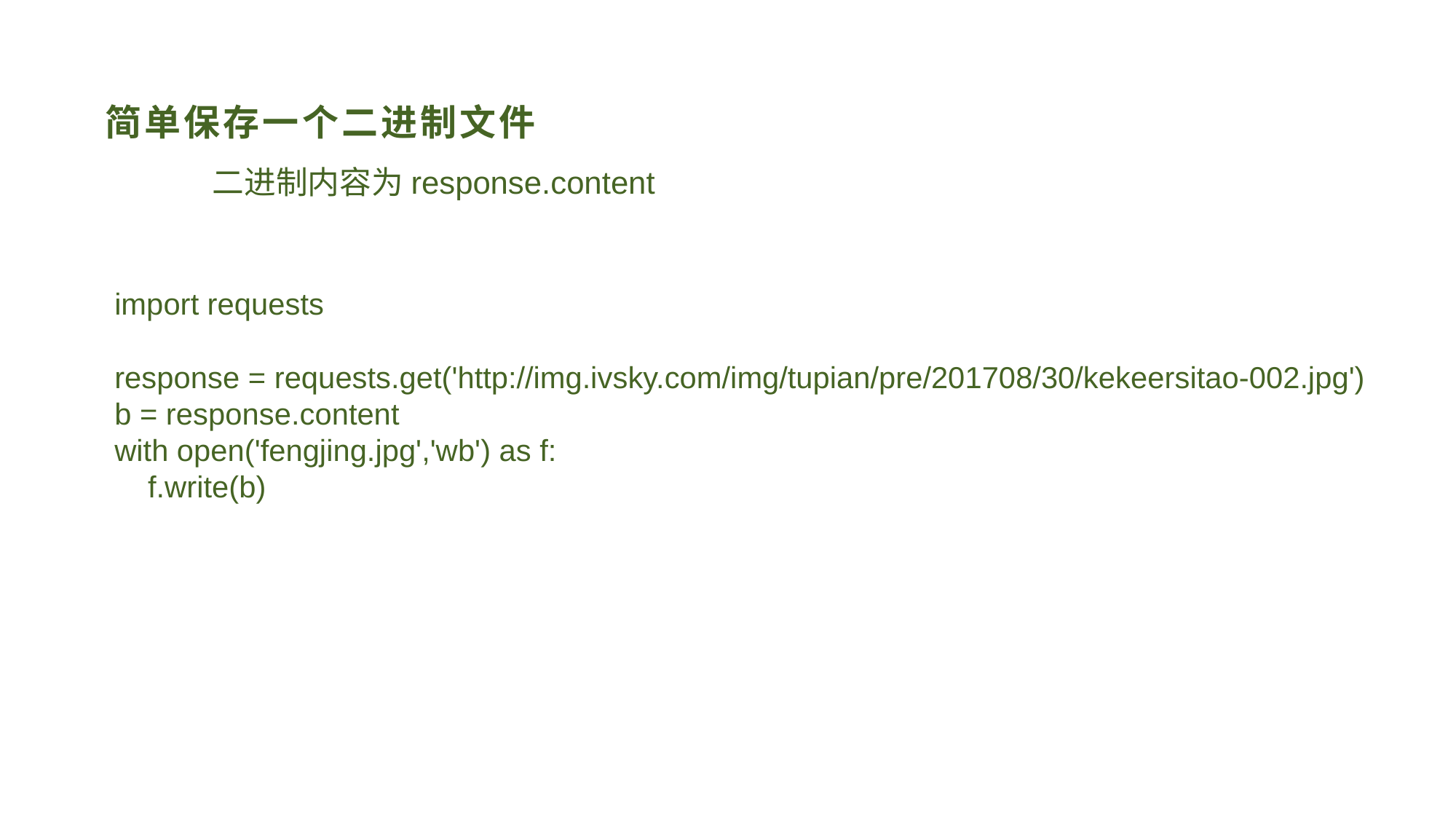

# 简单保存一个二进制文件
二进制内容为response.content
import requests

response = requests.get('http://img.ivsky.com/img/tupian/pre/201708/30/kekeersitao-002.jpg')
b = response.content
with open('fengjing.jpg','wb') as f:
    f.write(b)